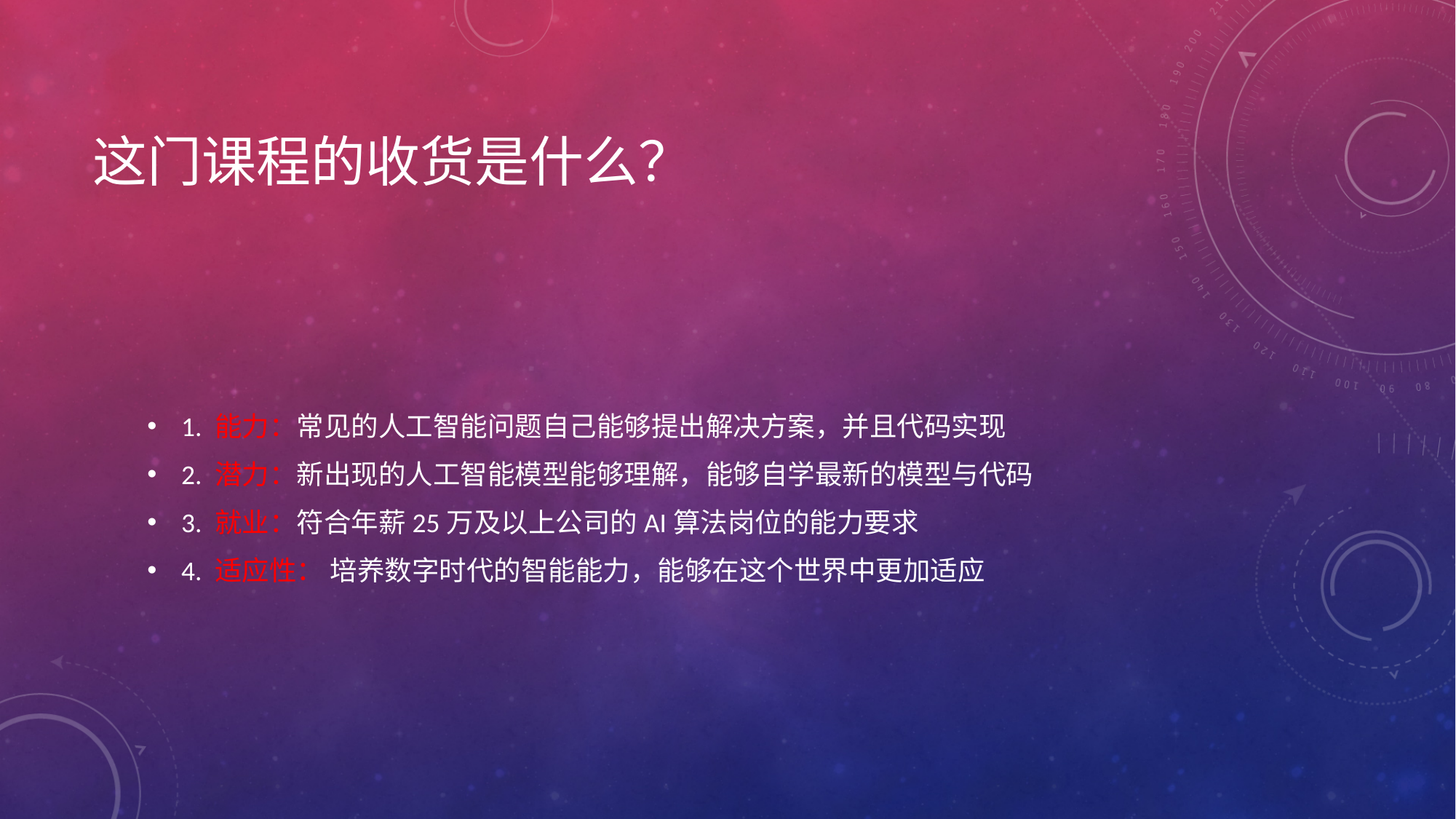

# 这门课程的收货是什么？
1. 能力：常见的人工智能问题自己能够提出解决方案，并且代码实现
2. 潜力：新出现的人工智能模型能够理解，能够自学最新的模型与代码
3. 就业：符合年薪25万及以上公司的AI算法岗位的能力要求
4. 适应性： 培养数字时代的智能能力，能够在这个世界中更加适应